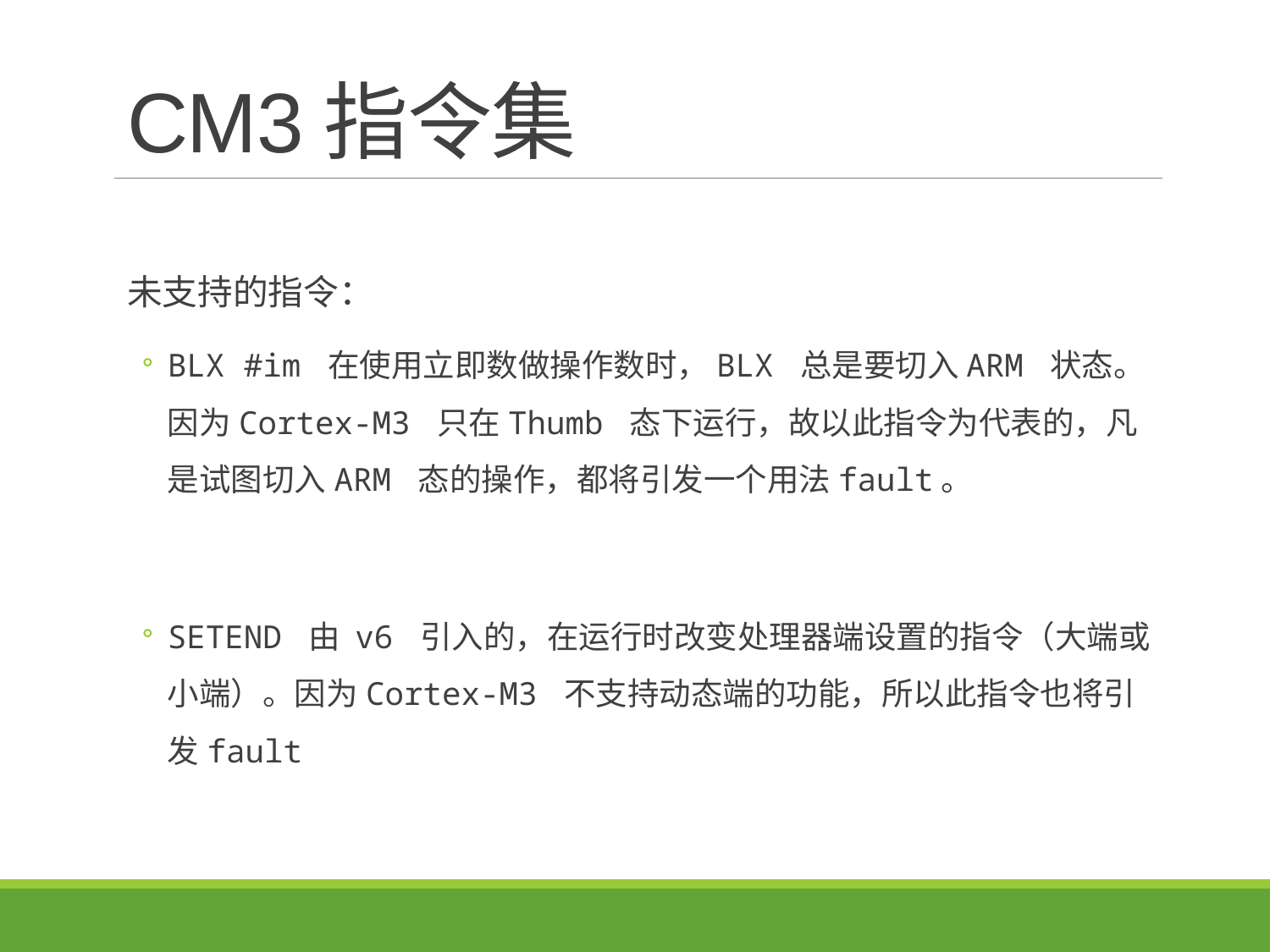

# CM3指令集

未支持的指令：
BLX #im 在使用立即数做操作数时，BLX 总是要切入ARM 状态。因为Cortex-M3 只在Thumb 态下运行，故以此指令为代表的，凡是试图切入ARM 态的操作，都将引发一个用法fault。

SETEND 由 v6 引入的，在运行时改变处理器端设置的指令（大端或小端）。因为Cortex-M3 不支持动态端的功能，所以此指令也将引发fault